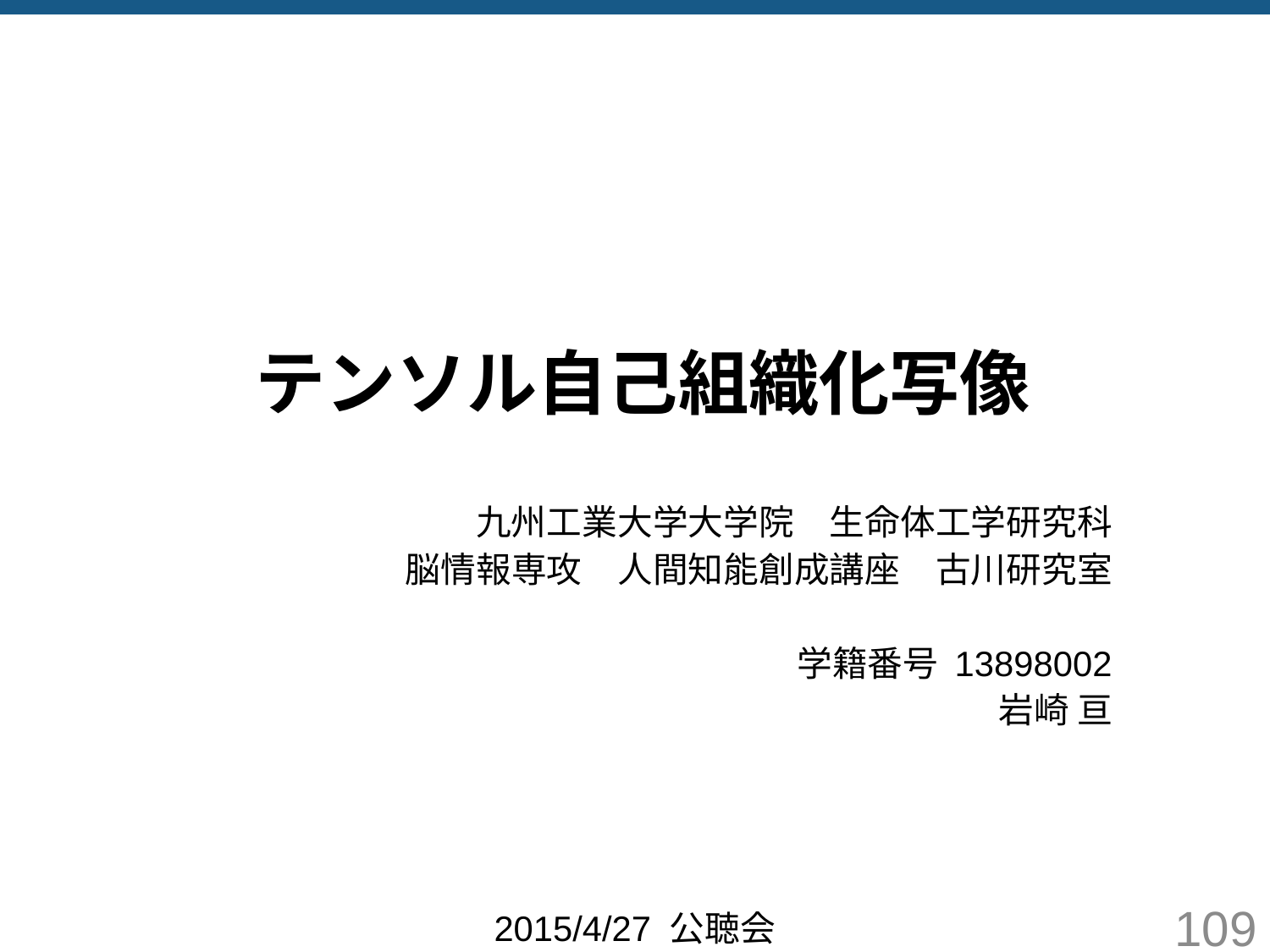

# テンソル自己組織化写像
九州工業大学大学院　生命体工学研究科
脳情報専攻　人間知能創成講座　古川研究室

学籍番号 13898002
岩崎 亘
2015/4/27 公聴会
109